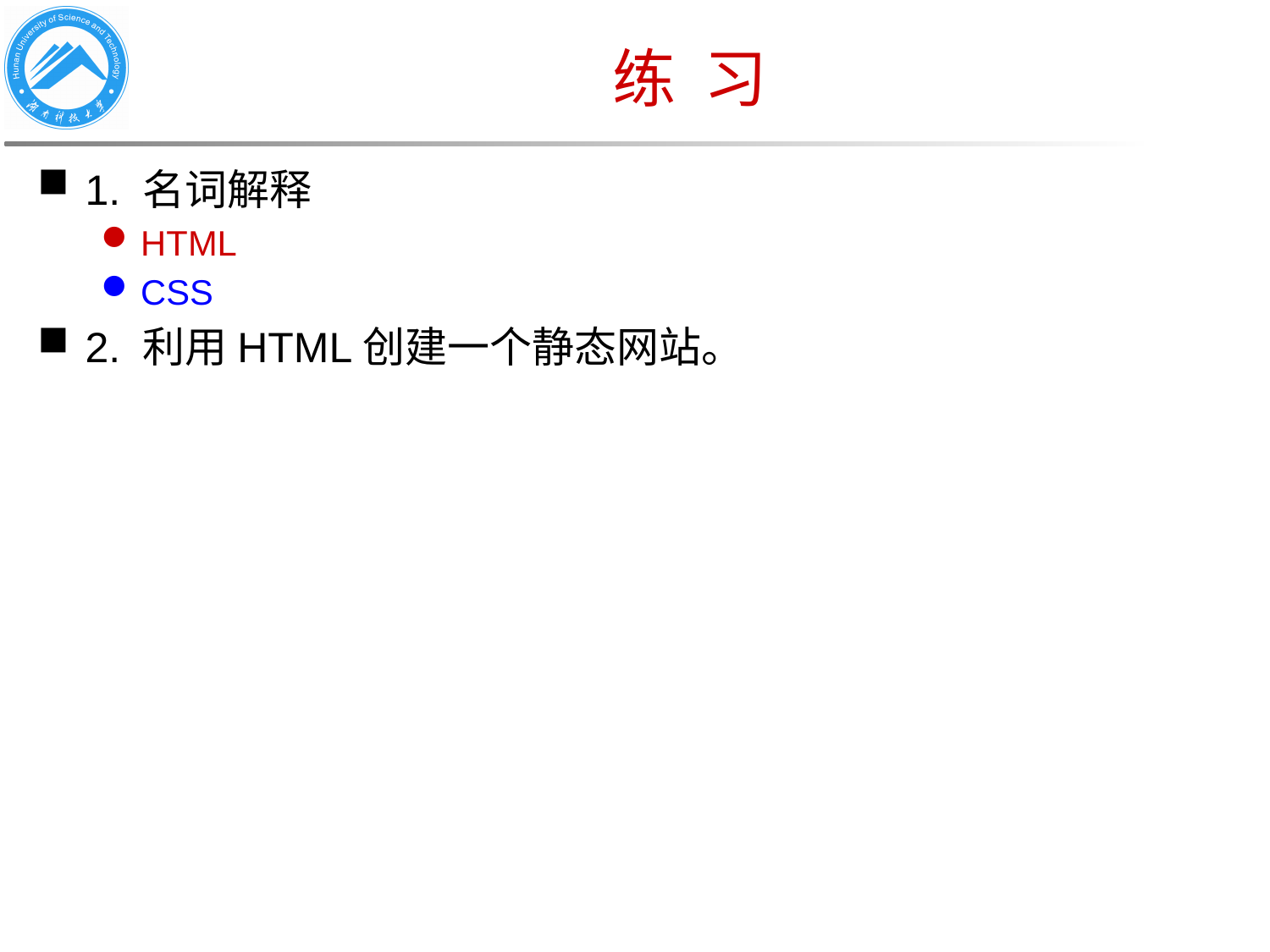

# 练  习
1. 名词解释
HTML
CSS
2. 利用HTML创建一个静态网站。